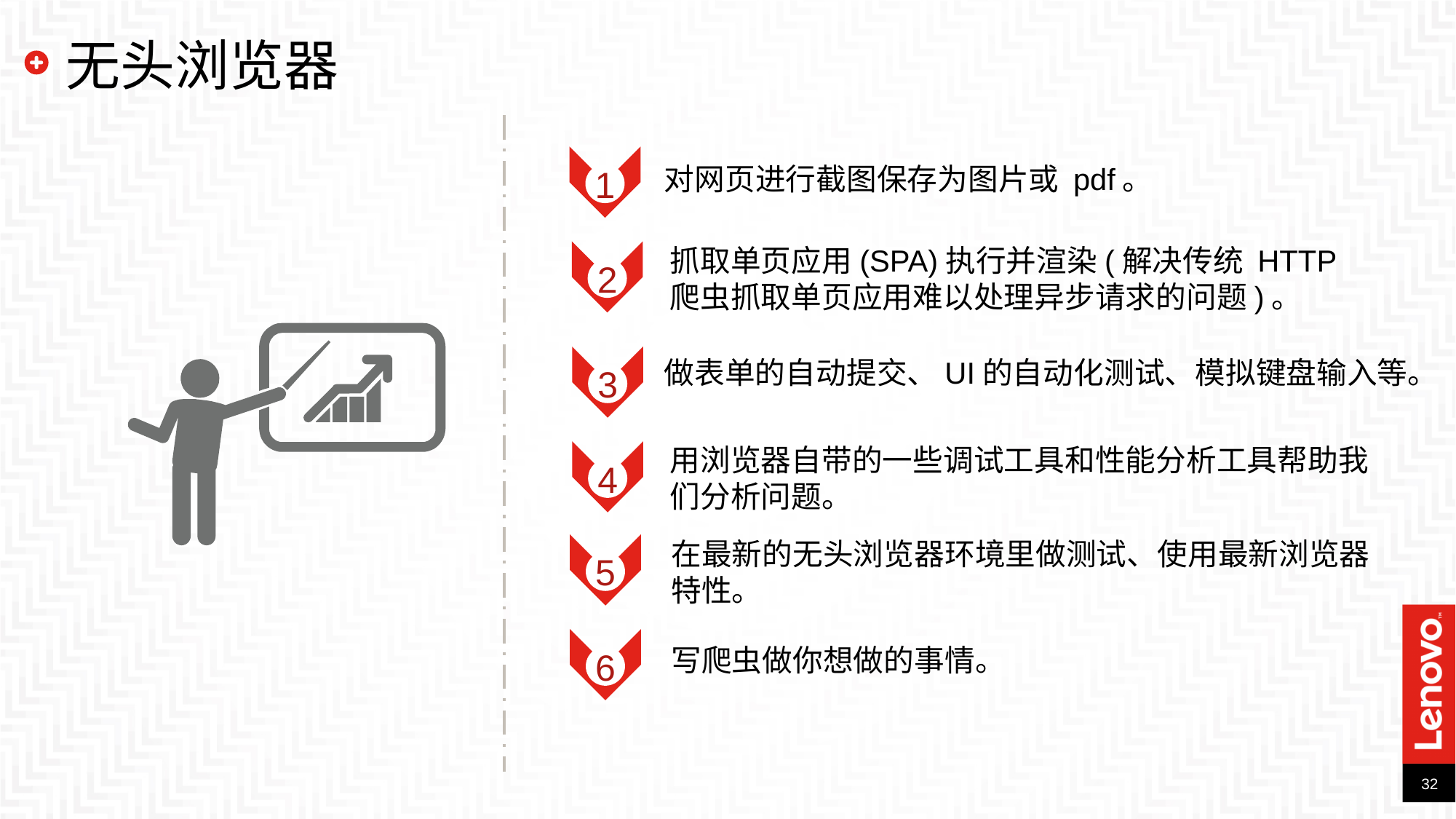

无头浏览器

1
对网页进行截图保存为图片或 pdf。
抓取单页应用(SPA)执行并渲染(解决传统 HTTP 爬虫抓取单页应用难以处理异步请求的问题)。

2

3
做表单的自动提交、UI的自动化测试、模拟键盘输入等。
用浏览器自带的一些调试工具和性能分析工具帮助我们分析问题。

4
在最新的无头浏览器环境里做测试、使用最新浏览器特性。

5

6
写爬虫做你想做的事情。